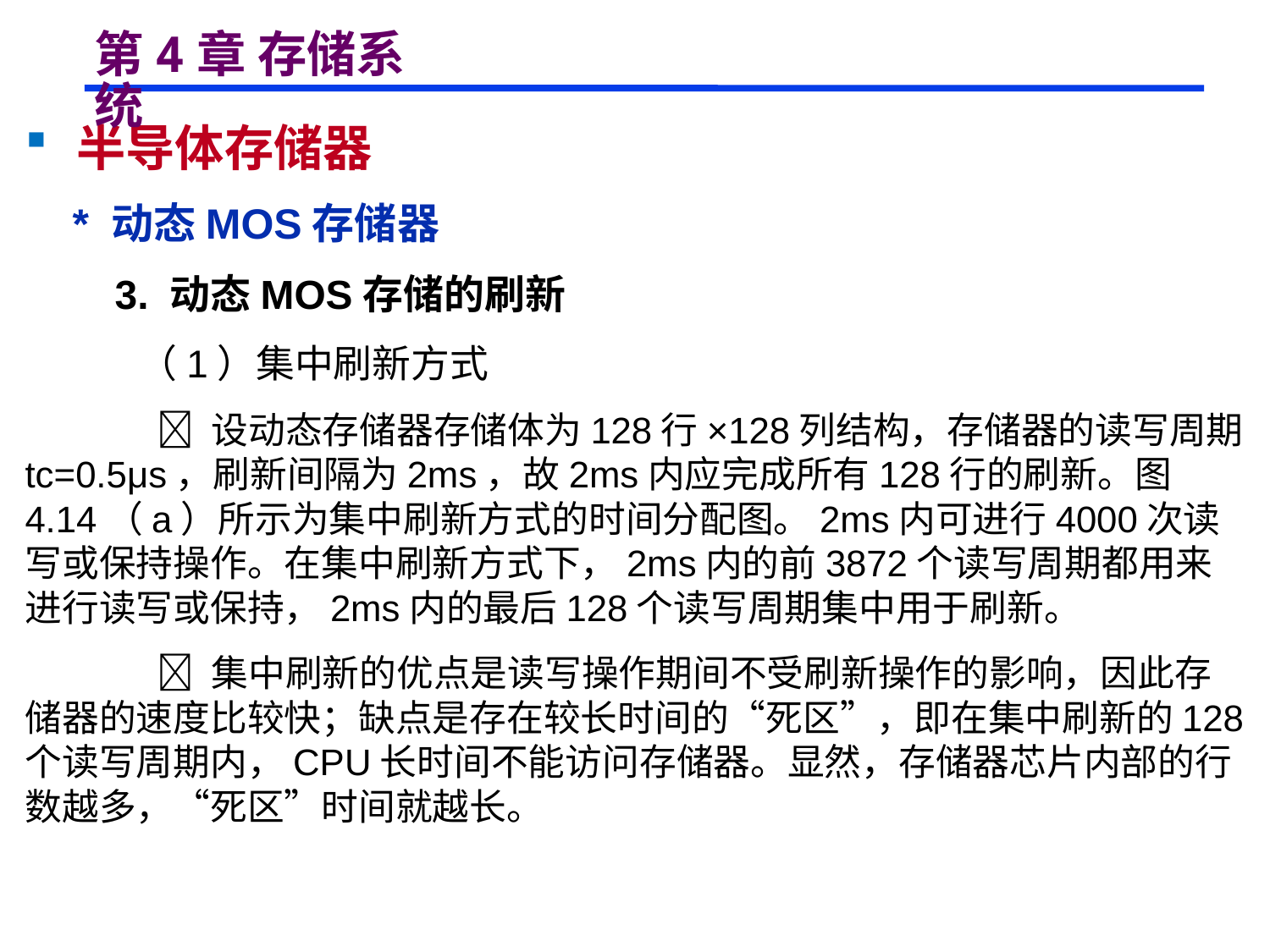

# 第4章 存储系统
 半导体存储器
    * 动态MOS存储器
        3. 动态MOS存储的刷新
            （1）集中刷新方式
                ♣ 设动态存储器存储体为128行×128列结构，存储器的读写周期tc=0.5μs，刷新间隔为2ms，故2ms内应完成所有128行的刷新。图4.14（a）所示为集中刷新方式的时间分配图。2ms内可进行4000次读写或保持操作。在集中刷新方式下，2ms内的前3872个读写周期都用来进行读写或保持，2ms内的最后128个读写周期集中用于刷新。
                ♣ 集中刷新的优点是读写操作期间不受刷新操作的影响，因此存储器的速度比较快；缺点是存在较长时间的“死区”，即在集中刷新的128个读写周期内，CPU长时间不能访问存储器。显然，存储器芯片内部的行数越多，“死区”时间就越长。